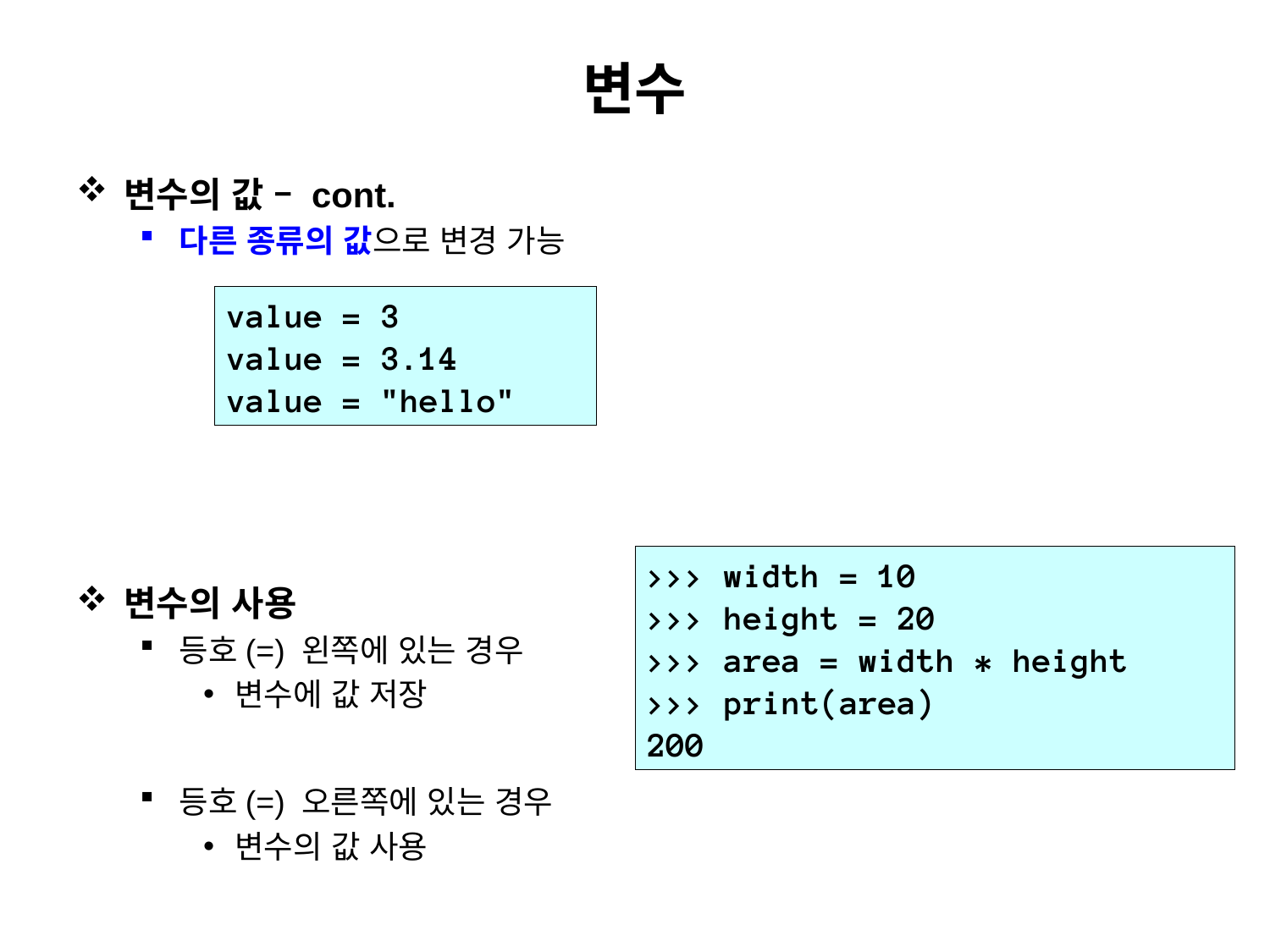

# 변수
변수의 값 – cont.
다른 종류의 값으로 변경 가능

변수의 사용
등호(=) 왼쪽에 있는 경우
변수에 값 저장

등호(=) 오른쪽에 있는 경우
변수의 값 사용
value = 3
value = 3.14
value = "hello"
>>> width = 10
>>> height = 20
>>> area = width * height
>>> print(area)
200